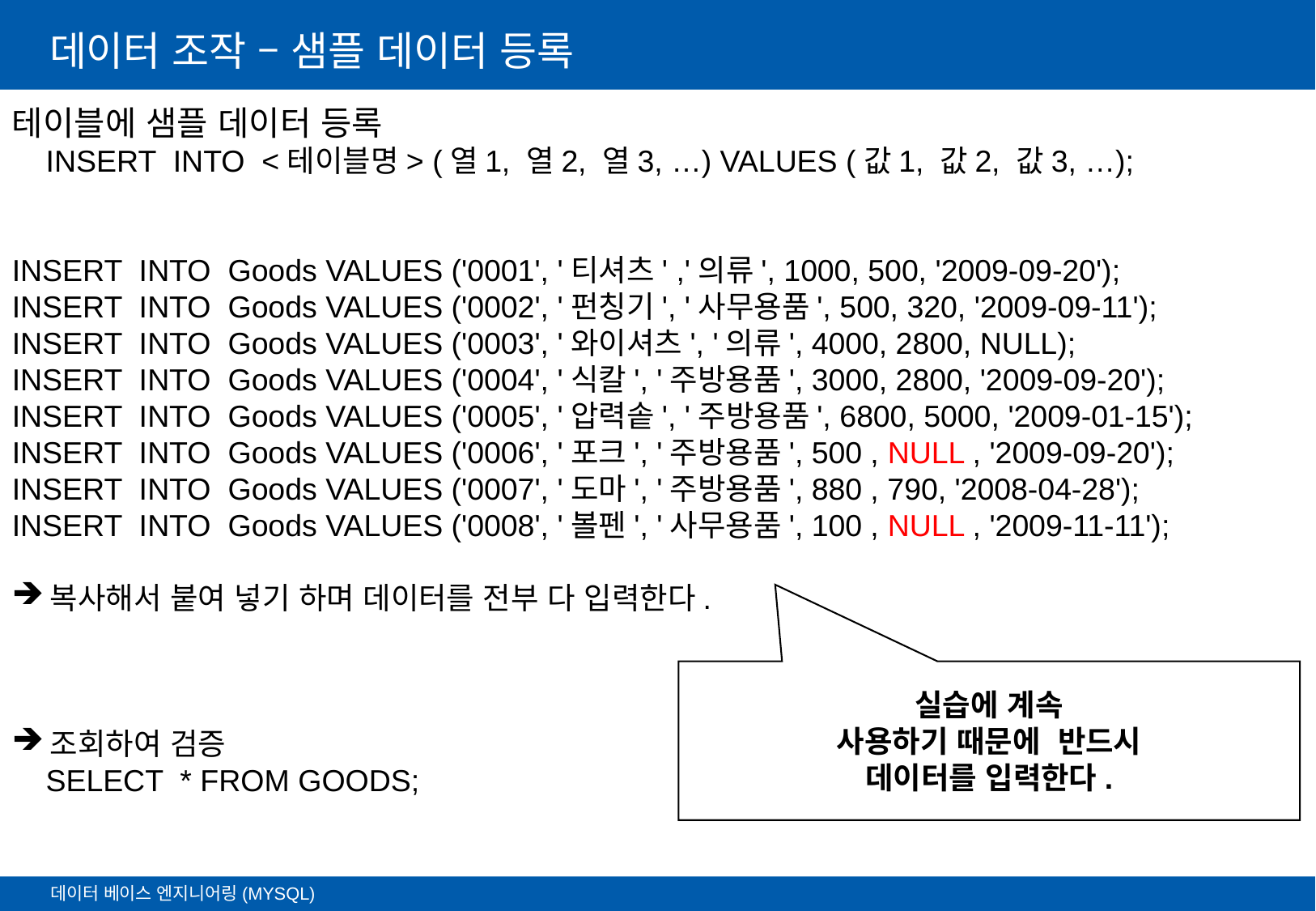

# 데이터 조작 – 샘플 데이터 등록
테이블에 샘플 데이터 등록
    INSERT  INTO  <테이블명> (열1, 열2, 열3, …) VALUES (값1, 값2, 값3, …);

INSERT  INTO  Goods VALUES ('0001', '티셔츠' ,'의류', 1000, 500, '2009-09-20');
INSERT  INTO  Goods VALUES ('0002', '펀칭기', '사무용품', 500, 320, '2009-09-11');
INSERT  INTO  Goods VALUES ('0003', '와이셔츠', '의류', 4000, 2800, NULL);
INSERT  INTO  Goods VALUES ('0004', '식칼', '주방용품', 3000, 2800, '2009-09-20');
INSERT  INTO  Goods VALUES ('0005', '압력솥', '주방용품', 6800, 5000, '2009-01-15');
INSERT  INTO  Goods VALUES ('0006', '포크', '주방용품', 500 , NULL , '2009-09-20');
INSERT  INTO  Goods VALUES ('0007', '도마', '주방용품', 880 , 790, '2008-04-28');
INSERT  INTO  Goods VALUES ('0008', '볼펜', '사무용품', 100 , NULL , '2009-11-11');

복사해서 붙여 넣기 하며 데이터를 전부 다 입력한다.

조회하여 검증
    SELECT  * FROM GOODS;
실습에 계속
사용하기 때문에  반드시
데이터를 입력한다.